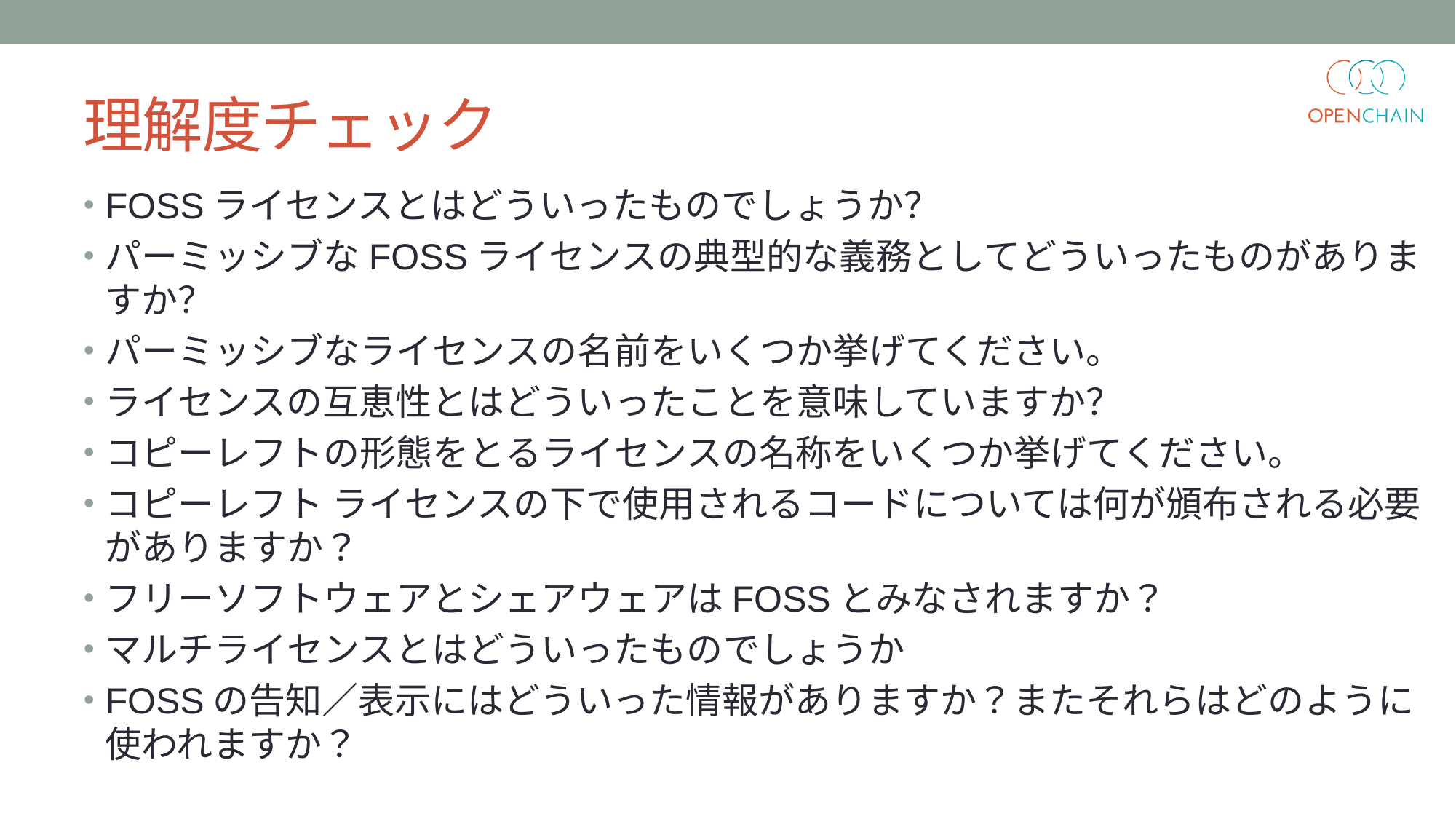

# 理解度チェック
FOSSライセンスとはどういったものでしょうか？
パーミッシブなFOSSライセンスの典型的な義務としてどういったものがありますか？
パーミッシブなライセンスの名前をいくつか挙げてください。
ライセンスの互恵性とはどういったことを意味していますか？
コピーレフトの形態をとるライセンスの名称をいくつか挙げてください。
コピーレフト ライセンスの下で使用されるコードについては何が頒布される必要がありますか？
フリーソフトウェアとシェアウェアはFOSSとみなされますか？
マルチライセンスとはどういったものでしょうか
FOSSの告知／表示にはどういった情報がありますか？またそれらはどのように使われますか？